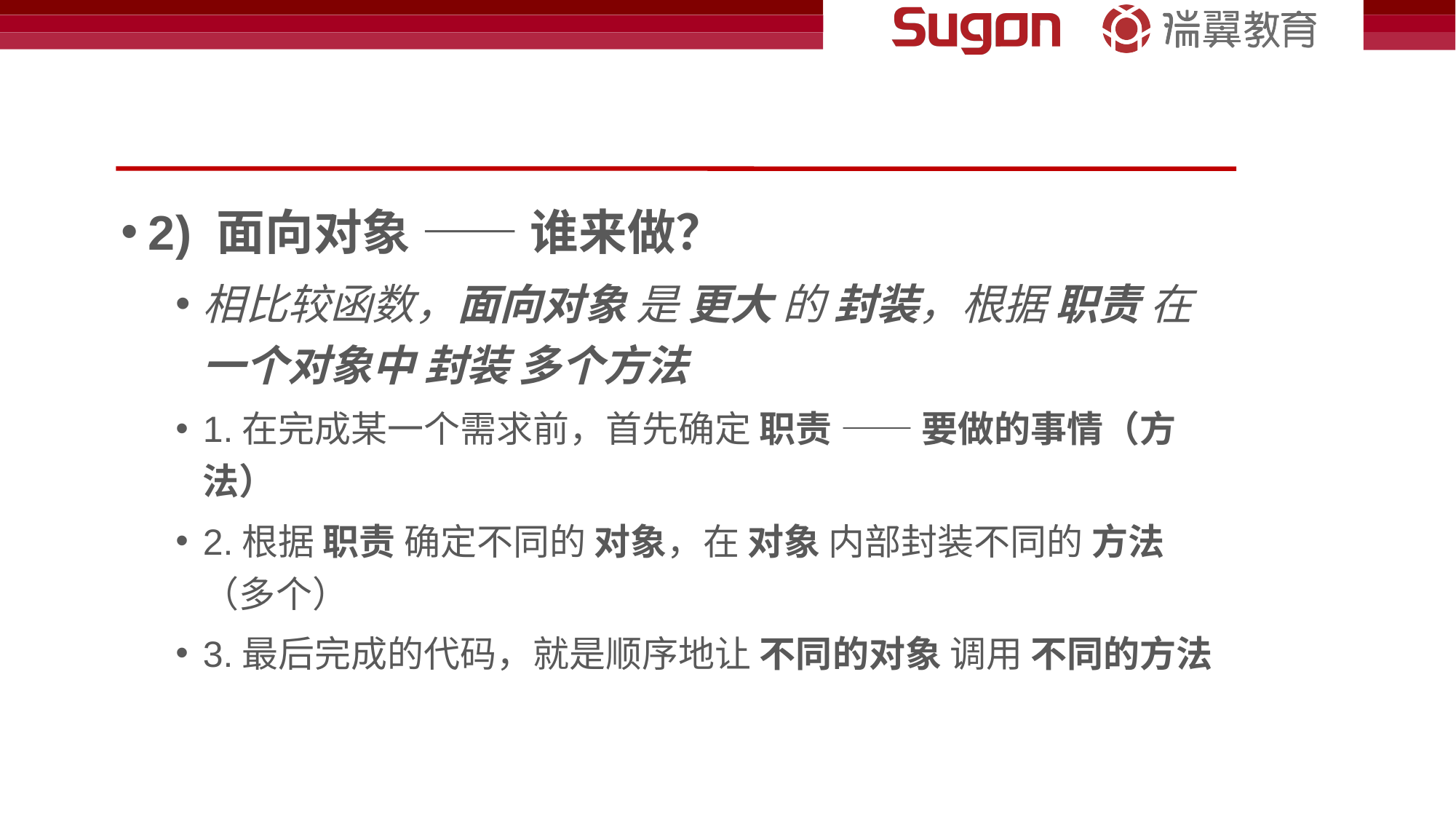

#
2) 面向对象 —— 谁来做？
相比较函数，面向对象 是 更大 的 封装，根据 职责 在 一个对象中 封装 多个方法
1.在完成某一个需求前，首先确定 职责 —— 要做的事情（方法）
2.根据 职责 确定不同的 对象，在 对象 内部封装不同的 方法（多个）
3.最后完成的代码，就是顺序地让 不同的对象 调用 不同的方法